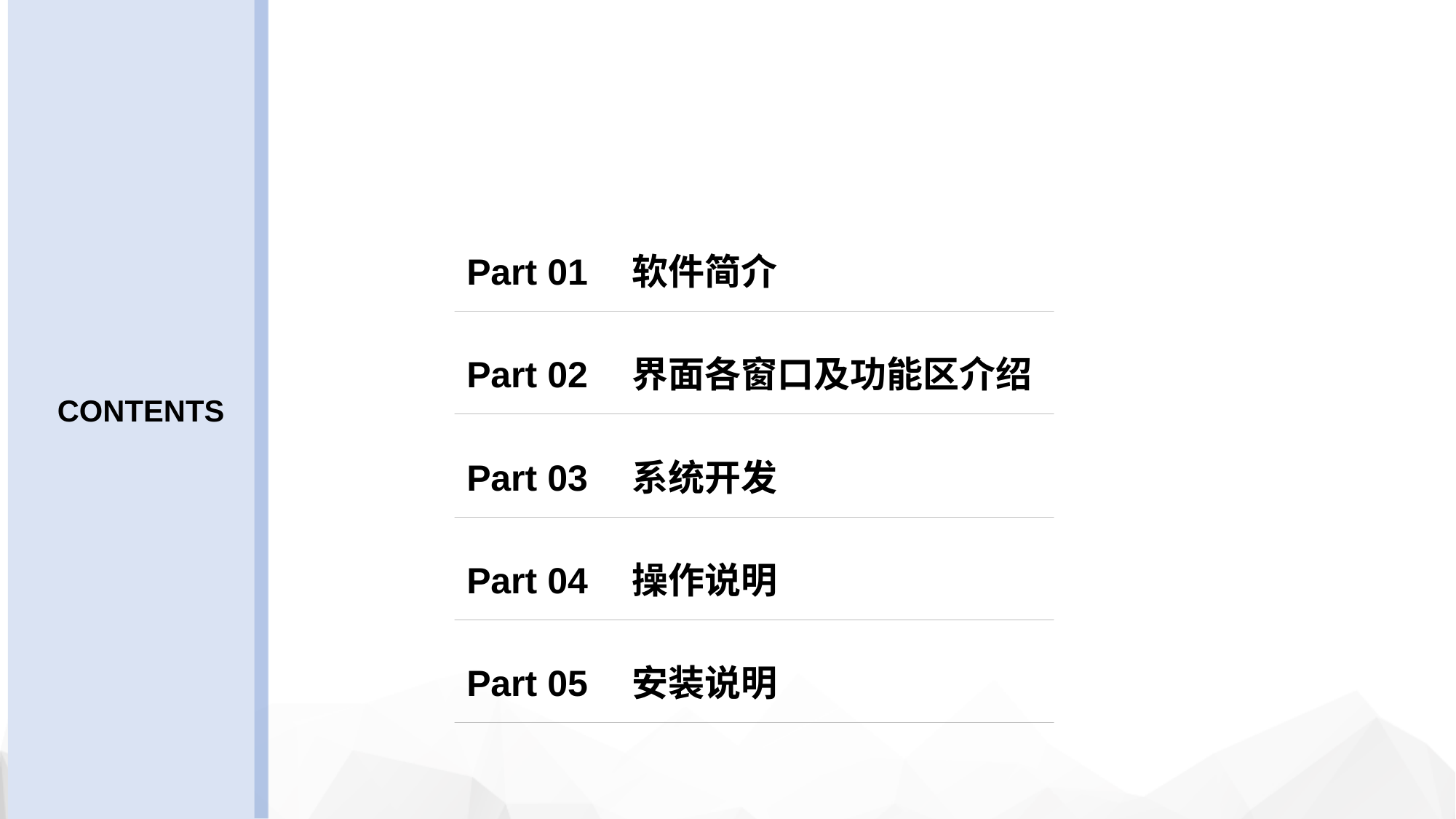

Part 01
软件简介
Part 02
界面各窗口及功能区介绍
CONTENTS
Part 03
系统开发
Part 04
操作说明
Part 05
安装说明